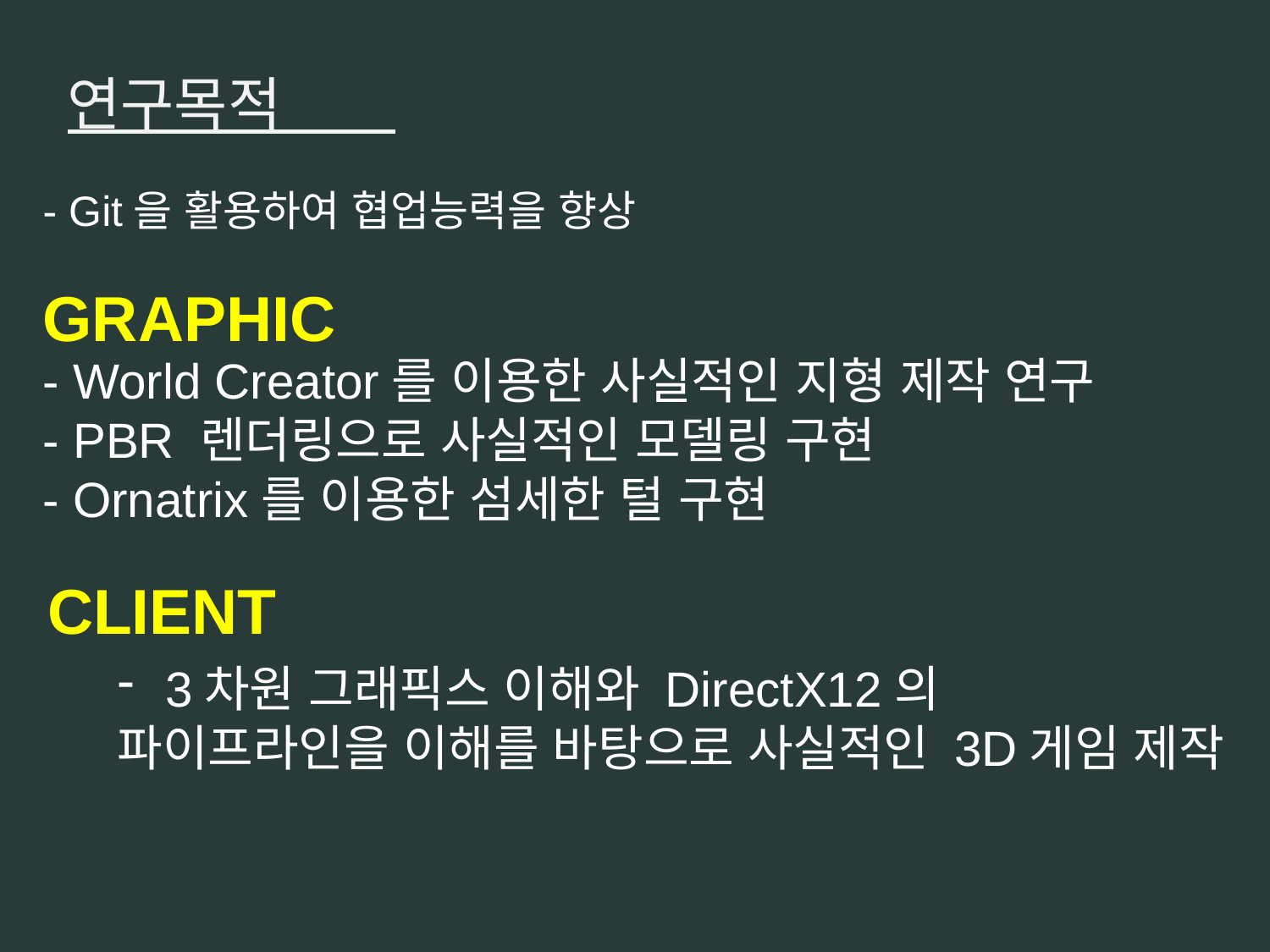

연구목적
- Git을 활용하여 협업능력을 향상
GRAPHIC
- World Creator를 이용한 사실적인 지형 제작 연구
- PBR 렌더링으로 사실적인 모델링 구현
- Ornatrix를 이용한 섬세한 털 구현
CLIENT
3차원 그래픽스 이해와 DirectX12의
파이프라인을 이해를 바탕으로 사실적인 3D게임 제작